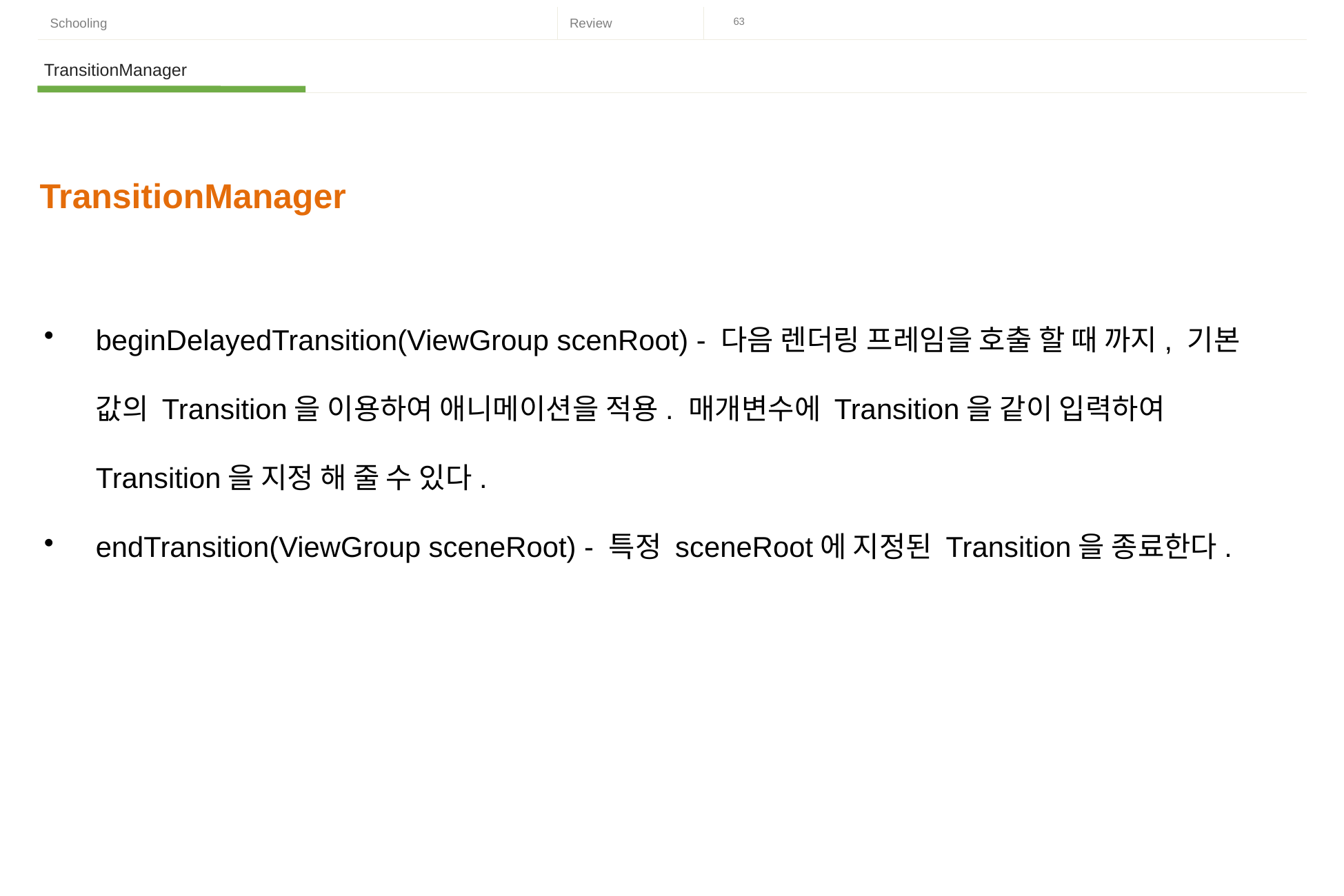

TransitionManager
TransitionManager
beginDelayedTransition(ViewGroup scenRoot) - 다음 렌더링 프레임을 호출 할 때 까지, 기본 값의 Transition을 이용하여 애니메이션을 적용. 매개변수에 Transition을 같이 입력하여 Transition을 지정 해 줄 수 있다.
endTransition(ViewGroup sceneRoot) - 특정 sceneRoot에 지정된 Transition을 종료한다.